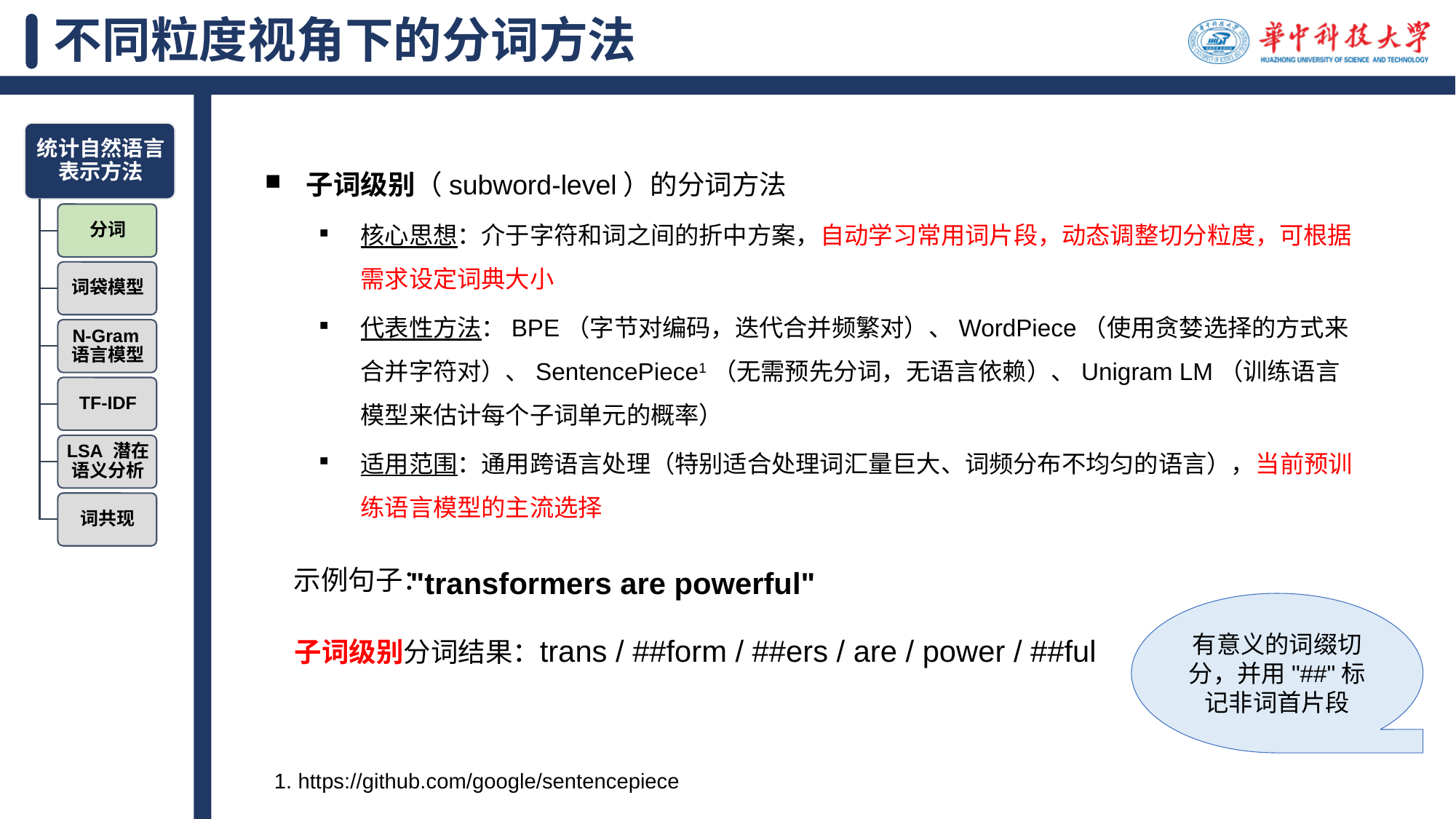

# 不同粒度视角下的分词方法
统计自然语言表示方法
分词
词袋模型
N-Gram语言模型
TF-IDF
LSA 潜在语义分析
词共现
子词级别（subword-level）的分词方法
核心思想：介于字符和词之间的折中方案，自动学习常用词片段，动态调整切分粒度，可根据需求设定词典大小
代表性方法：BPE（字节对编码，迭代合并频繁对）、WordPiece（使用贪婪选择的方式来合并字符对）、SentencePiece1（无需预先分词，无语言依赖）、Unigram LM（训练语言模型来估计每个子词单元的概率）
适用范围：通用跨语言处理（特别适合处理词汇量巨大、词频分布不均匀的语言），当前预训练语言模型的主流选择
"transformers are powerful"
示例句子：
有意义的词缀切分，并用"##"标记非词首片段
trans / ##form / ##ers / are / power / ##ful
子词级别分词结果：
1. https://github.com/google/sentencepiece